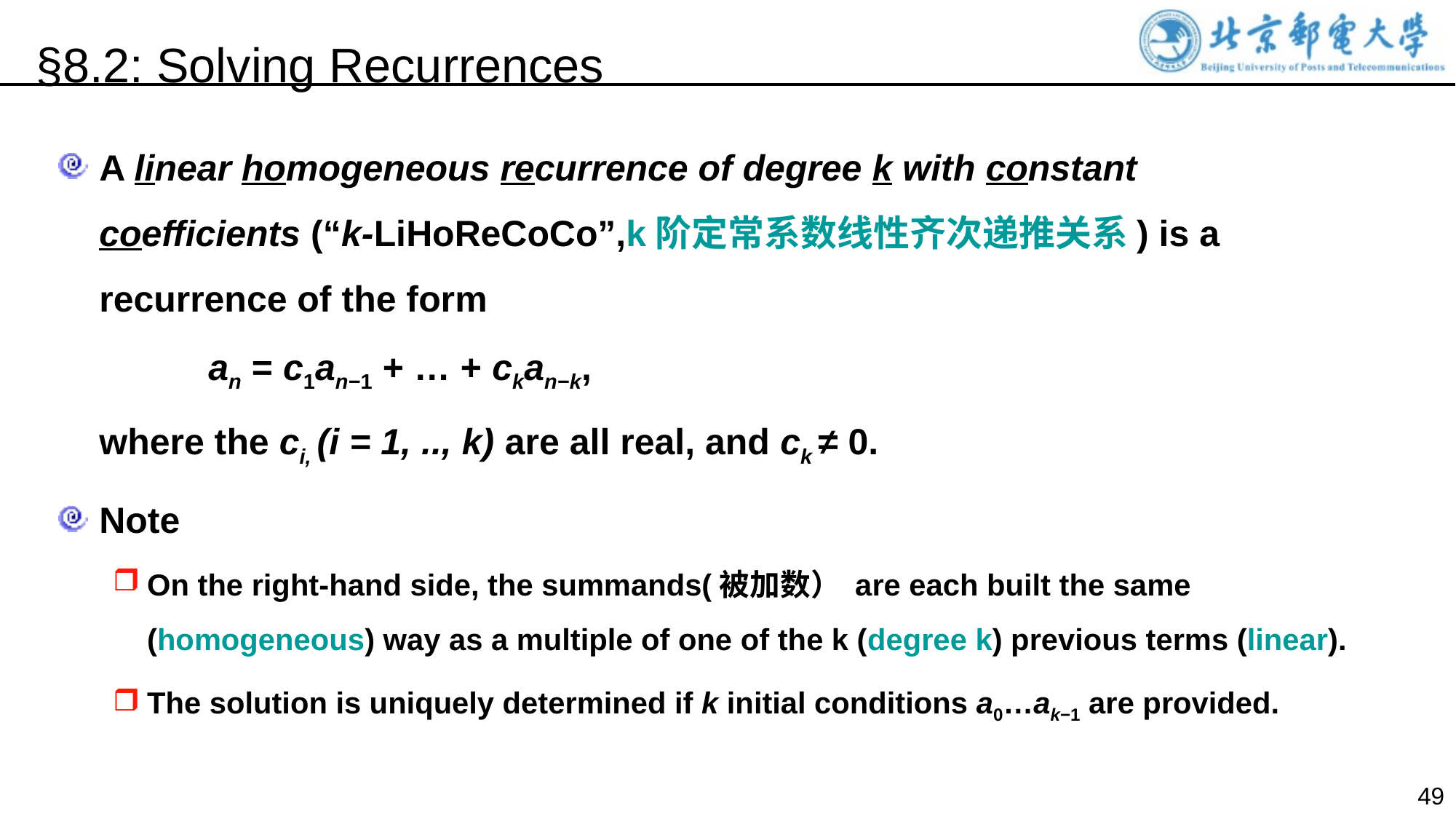

§8.2: Solving Recurrences
A linear homogeneous recurrence of degree k with constant coefficients (“k-LiHoReCoCo”,k阶定常系数线性齐次递推关系) is a recurrence of the form
	an = c1an−1 + … + ckan−k,
where the ci, (i = 1, .., k) are all real, and ck ≠ 0.
Note
On the right-hand side, the summands(被加数） are each built the same (homogeneous) way as a multiple of one of the k (degree k) previous terms (linear).
The solution is uniquely determined if k initial conditions a0…ak−1 are provided.